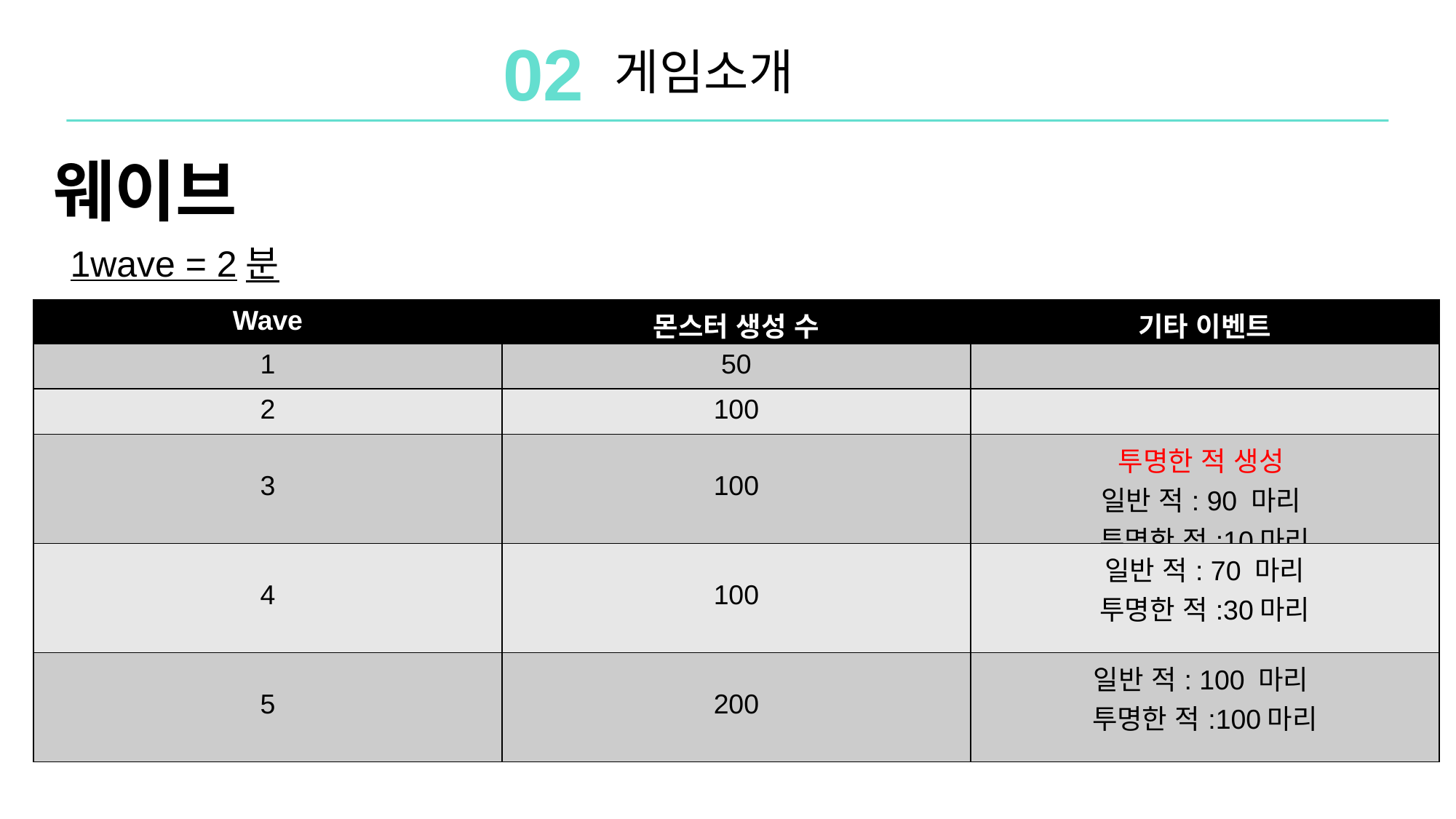

02
게임소개

웨이브
1wave = 2분
| Wave | 몬스터 생성 수 | 기타 이벤트 |
| --- | --- | --- |
| 1 | 50 |  |
| 2 | 100 |  |
| 3 | 100 | 투명한 적 생성 일반 적: 90 마리 투명한 적:10마리 |
| 4 | 100 | 일반 적: 70 마리 투명한 적:30마리 |
| 5 | 200 | 일반 적: 100 마리 투명한 적:100마리 |